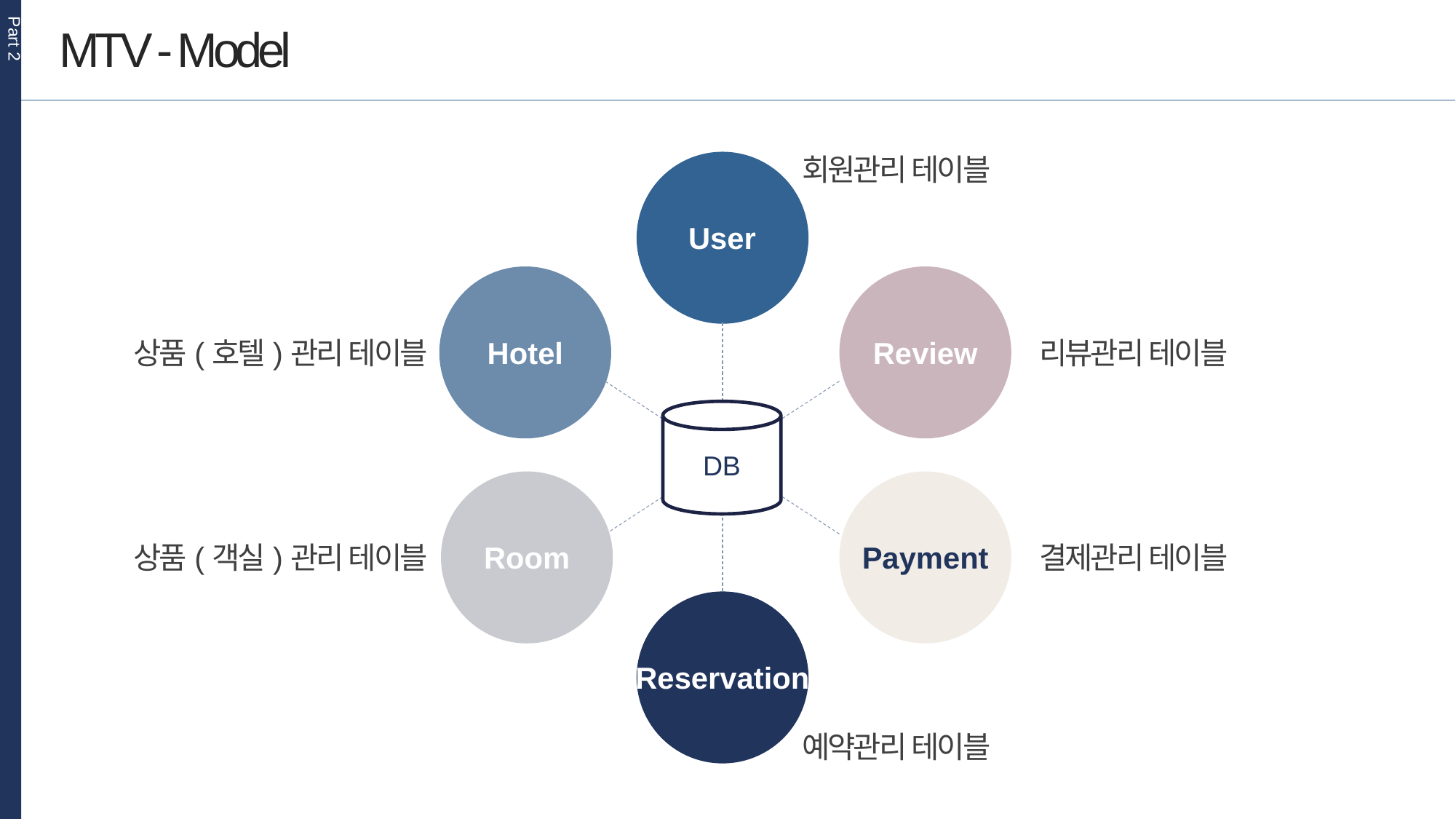

Part 2
MTV - Model
회원관리 테이블

User

상품(호텔)관리 테이블
Hotel
Review
리뷰관리 테이블
DB

상품(객실)관리 테이블
Room
Payment
결제관리 테이블

Reservation
예약관리 테이블